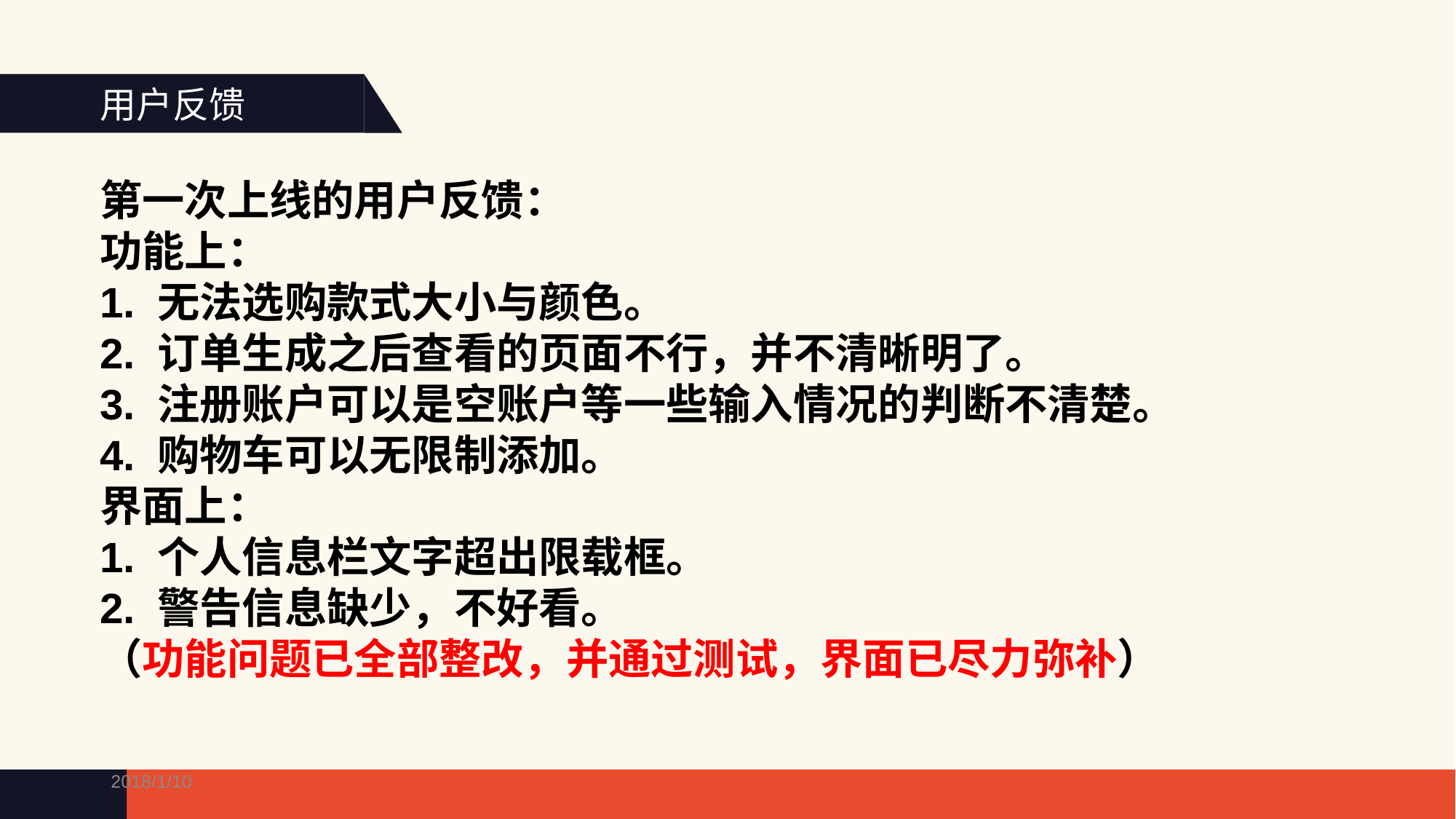

用户反馈
第一次上线的用户反馈：
功能上：
1. 无法选购款式大小与颜色。
2. 订单生成之后查看的页面不行，并不清晰明了。
3. 注册账户可以是空账户等一些输入情况的判断不清楚。
4. 购物车可以无限制添加。
界面上：
1. 个人信息栏文字超出限载框。
2. 警告信息缺少，不好看。
（功能问题已全部整改，并通过测试，界面已尽力弥补）

2018/1/10